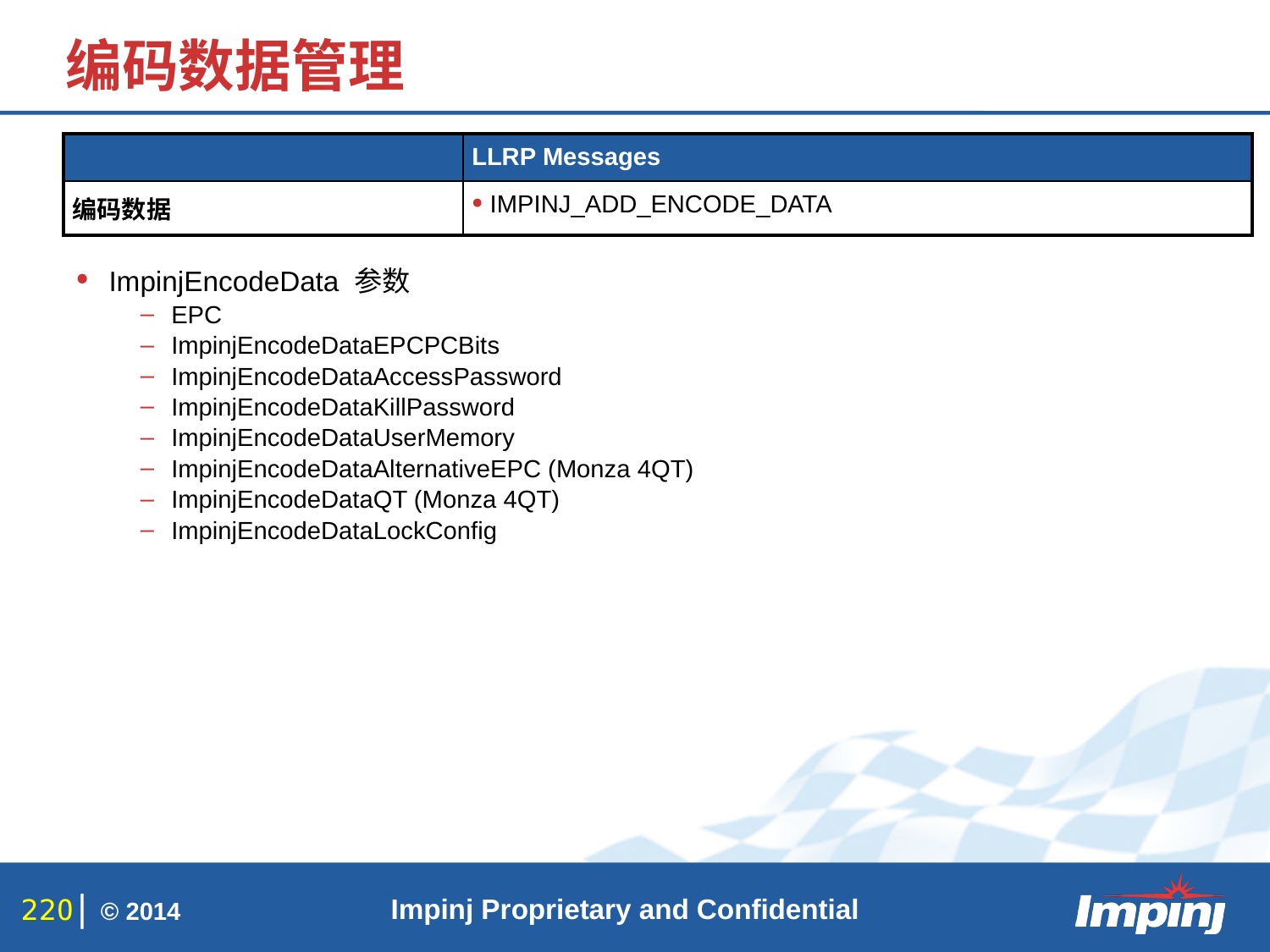

# 编码数据管理
|  | LLRP Messages |
| --- | --- |
| 编码数据 | IMPINJ\_ADD\_ENCODE\_DATA |
ImpinjEncodeData 参数
EPC
ImpinjEncodeDataEPCPCBits
ImpinjEncodeDataAccessPassword
ImpinjEncodeDataKillPassword
ImpinjEncodeDataUserMemory
ImpinjEncodeDataAlternativeEPC (Monza 4QT)
ImpinjEncodeDataQT (Monza 4QT)
ImpinjEncodeDataLockConfig